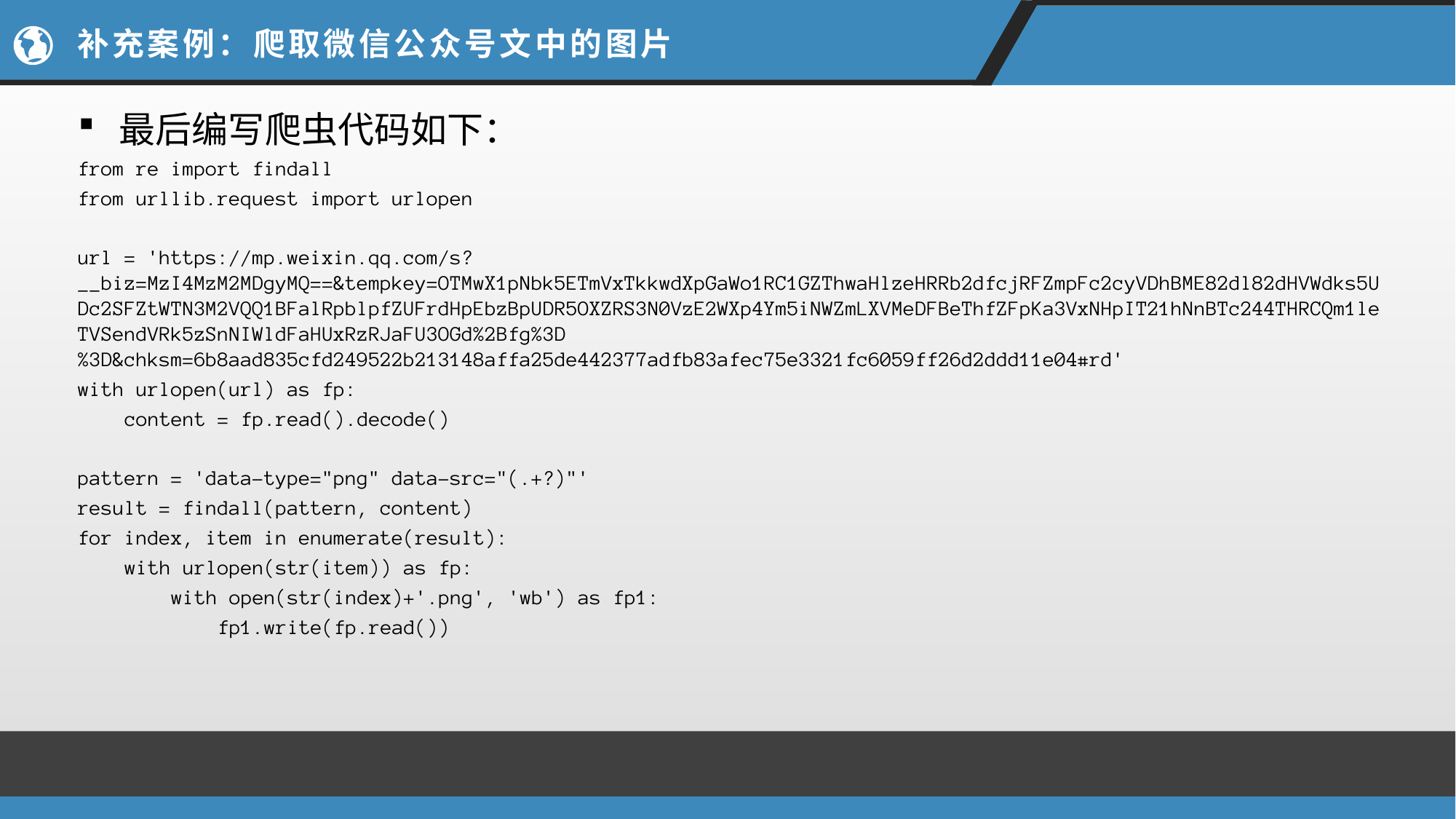

# 补充案例：爬取微信公众号文中的图片

最后编写爬虫代码如下：
from re import findall
from urllib.request import urlopen

url = 'https://mp.weixin.qq.com/s?__biz=MzI4MzM2MDgyMQ==&tempkey=OTMwX1pNbk5ETmVxTkkwdXpGaWo1RC1GZThwaHlzeHRRb2dfcjRFZmpFc2cyVDhBME82dl82dHVWdks5UDc2SFZtWTN3M2VQQ1BFalRpblpfZUFrdHpEbzBpUDR5OXZRS3N0VzE2WXp4Ym5iNWZmLXVMeDFBeThfZFpKa3VxNHpIT21hNnBTc244THRCQm1leTVSendVRk5zSnNIWldFaHUxRzRJaFU3OGd%2Bfg%3D%3D&chksm=6b8aad835cfd249522b213148affa25de442377adfb83afec75e3321fc6059ff26d2ddd11e04#rd'
with urlopen(url) as fp:
    content = fp.read().decode()

pattern = 'data-type="png" data-src="(.+?)"'
result = findall(pattern, content)
for index, item in enumerate(result):
    with urlopen(str(item)) as fp:
        with open(str(index)+'.png', 'wb') as fp1:
            fp1.write(fp.read())